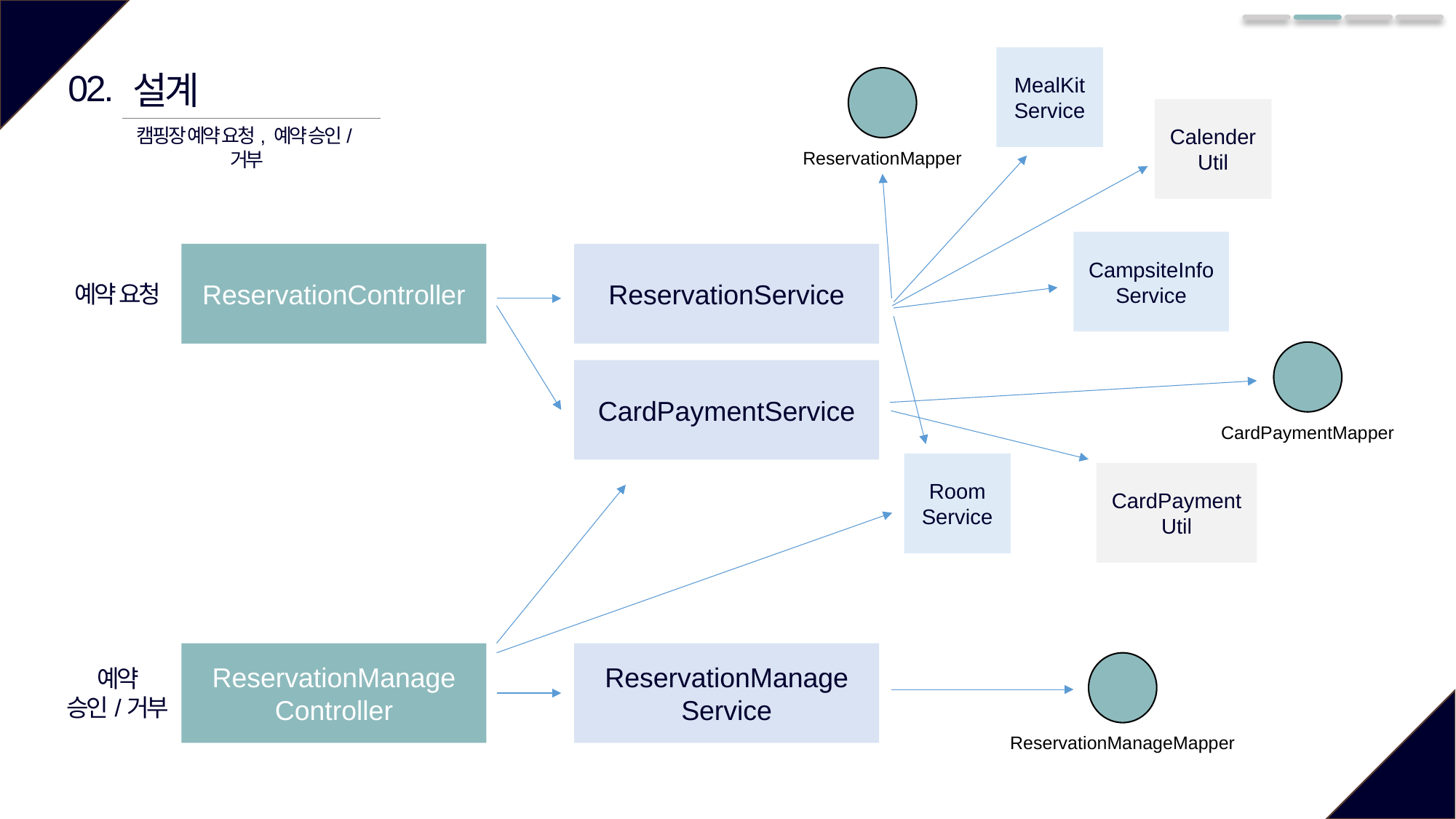

MealKit
Service
02.
설계

CalenderUtil
캠핑장 예약 요청, 예약 승인/거부
ReservationMapper
CampsiteInfo
Service
ReservationController
ReservationService
예약 요청

CardPaymentService
CardPaymentMapper
Room
Service
CardPayment
Util
ReservationManage
Controller
ReservationManage
Service

예약
승인/거부
ReservationManageMapper